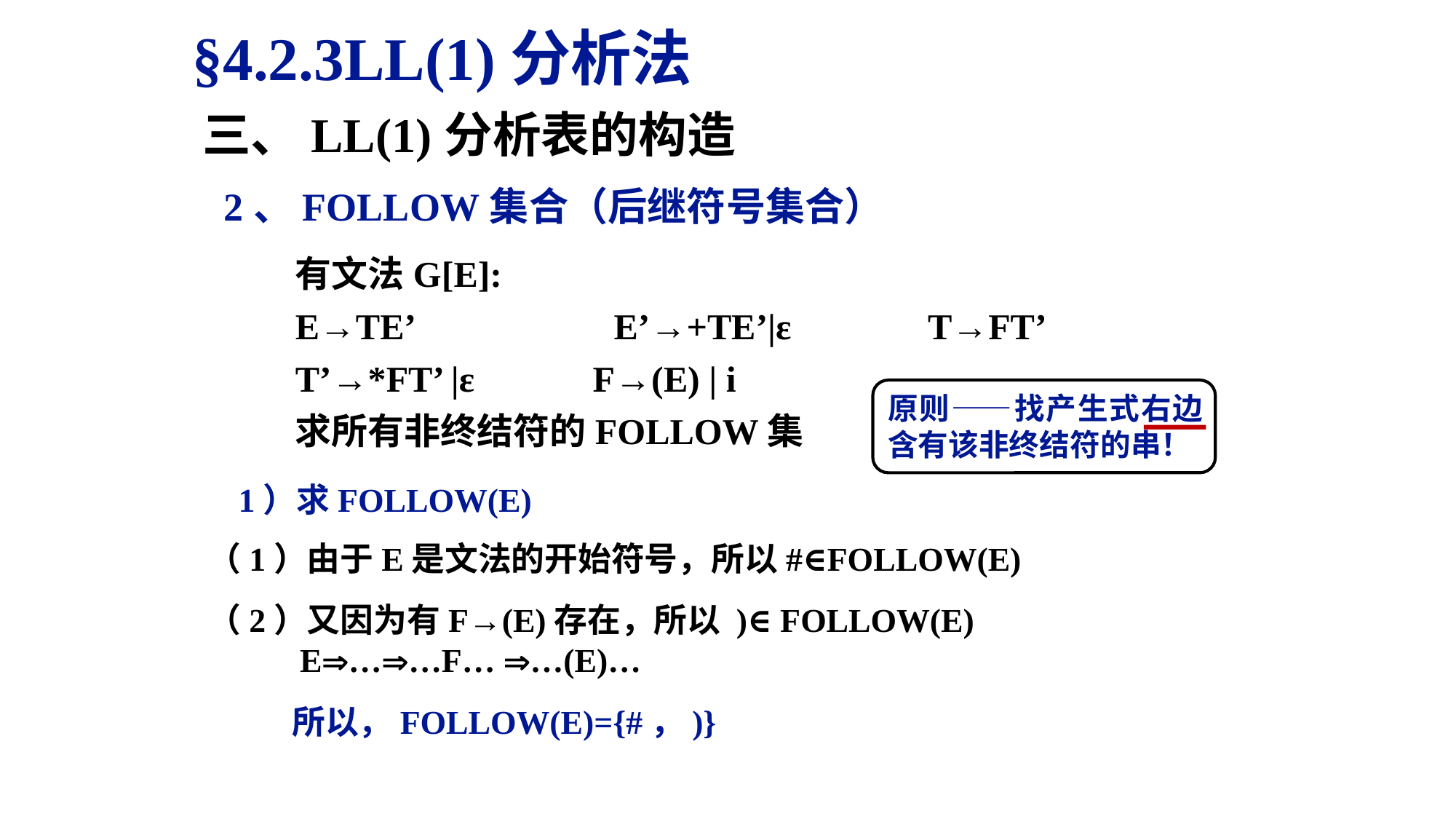

§4.2.3LL(1)分析法
三、LL(1)分析表的构造
2、FOLLOW集合（后继符号集合）
有文法G[E]:
E→TE’                      E’→+TE’|ε               T→FT’
T’→*FT’ |ε             F→(E) | i
求所有非终结符的FOLLOW集

原则——找产生式右边含有该非终结符的串！

1）求FOLLOW(E)
（1）由于E是文法的开始符号，所以#∈FOLLOW(E)

（2）又因为有F→(E)存在，所以 )∈ FOLLOW(E)
           E⇒…⇒…F… ⇒…(E)…

          所以，FOLLOW(E)={#，)}